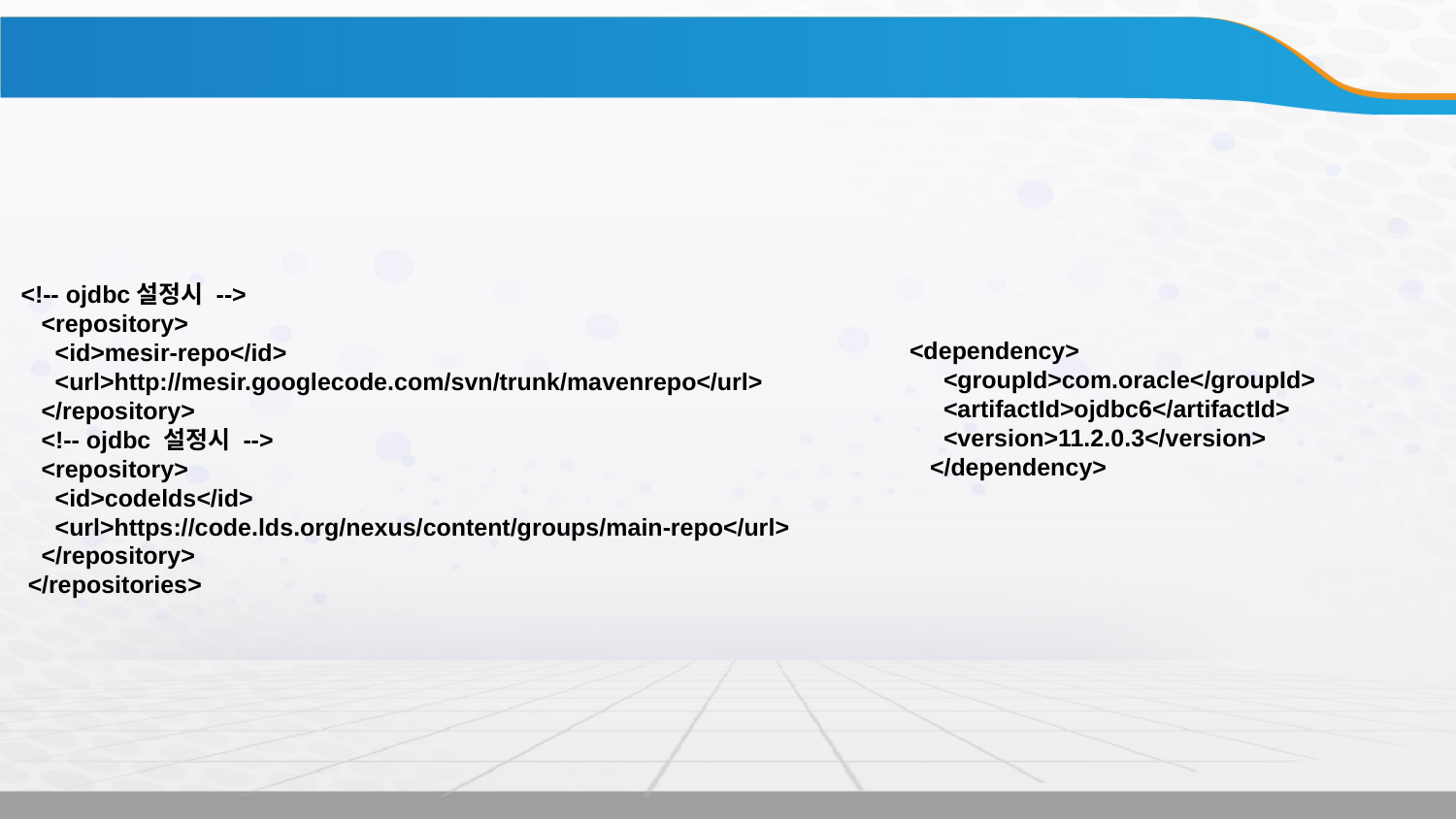

<!-- ojdbc설정시 -->
    <repository>
      <id>mesir-repo</id>
      <url>http://mesir.googlecode.com/svn/trunk/mavenrepo</url>
    </repository>
    <!-- ojdbc 설정시 -->
    <repository>
      <id>codelds</id>
      <url>https://code.lds.org/nexus/content/groups/main-repo</url>
    </repository>
  </repositories>
 <dependency>
      <groupId>com.oracle</groupId>
      <artifactId>ojdbc6</artifactId>
      <version>11.2.0.3</version>
    </dependency>